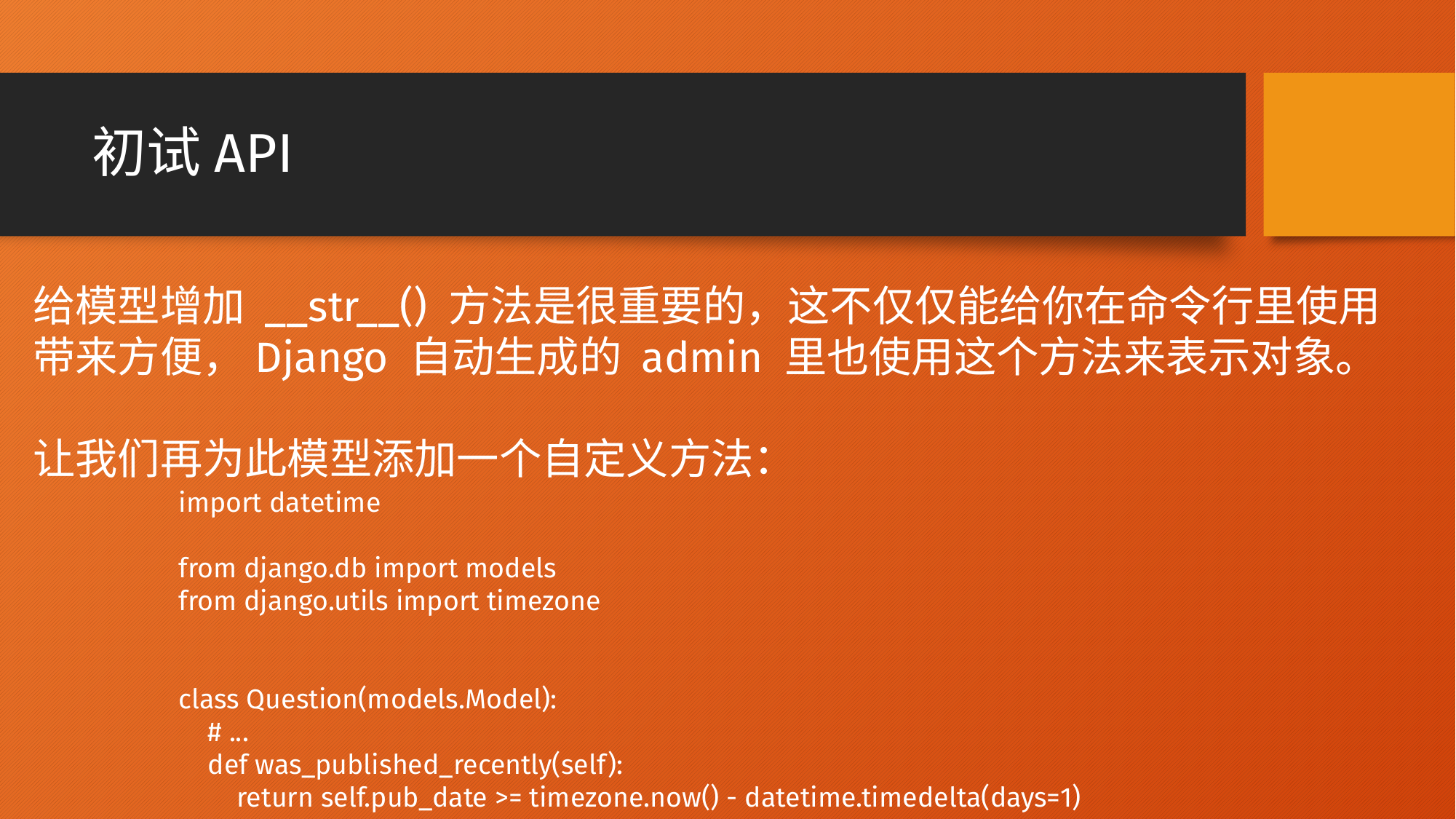

# 初试API
给模型增加 __str__() 方法是很重要的，这不仅仅能给你在命令行里使用带来方便，Django 自动生成的 admin 里也使用这个方法来表示对象。

让我们再为此模型添加一个自定义方法：
import datetime

from django.db import models
from django.utils import timezone

class Question(models.Model):
    # ...
    def was_published_recently(self):
        return self.pub_date >= timezone.now() - datetime.timedelta(days=1)